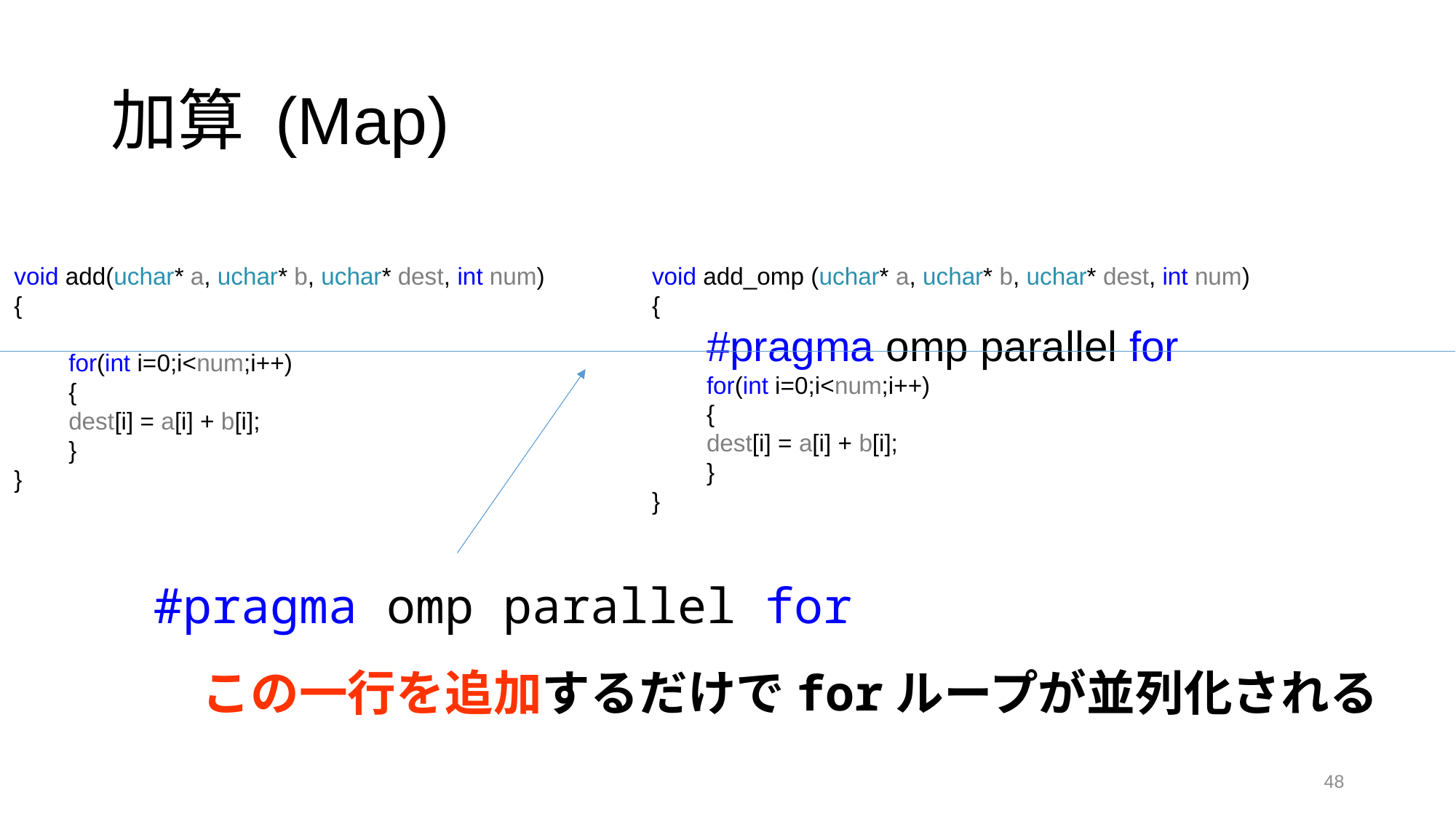

# 加算 (Map)
void add(uchar* a, uchar* b, uchar* dest, int num)
{

for(int i=0;i<num;i++)
{
dest[i] = a[i] + b[i];
}
}
void add_omp (uchar* a, uchar* b, uchar* dest, int num)
{
#pragma omp parallel for
for(int i=0;i<num;i++)
{
dest[i] = a[i] + b[i];
}
}
#pragma omp parallel for
　この一行を追加するだけでforループが並列化される
48